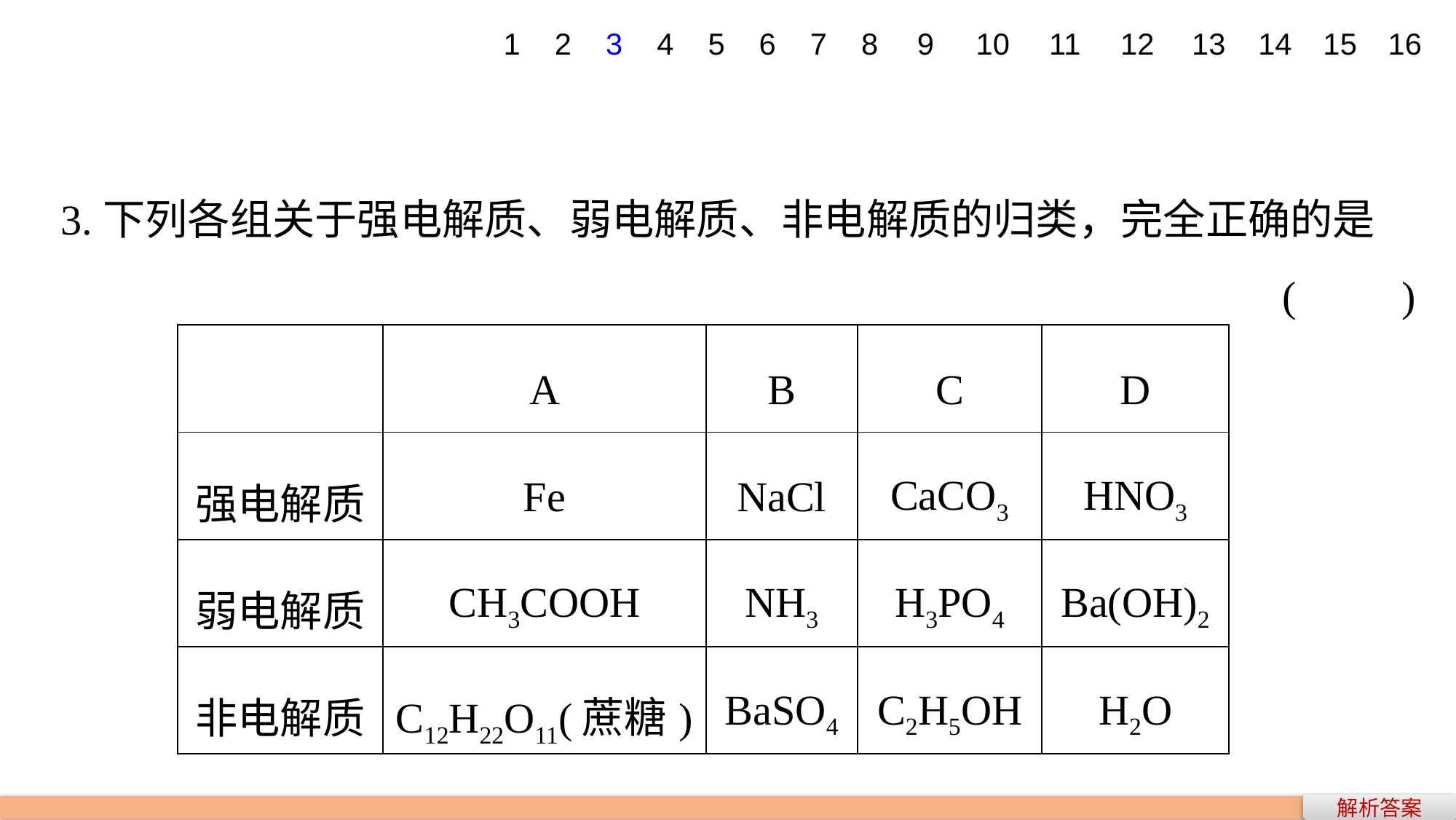

1
2
3
4
5
6
7
8
9
10
11
12
13
14
15
16
3.下列各组关于强电解质、弱电解质、非电解质的归类，完全正确的是
(　　)
|  | A | B | C | D |
| --- | --- | --- | --- | --- |
| 强电解质 | Fe | NaCl | CaCO3 | HNO3 |
| 弱电解质 | CH3COOH | NH3 | H3PO4 | Ba(OH)2 |
| 非电解质 | C12H22O11(蔗糖) | BaSO4 | C2H5OH | H2O |
解析答案